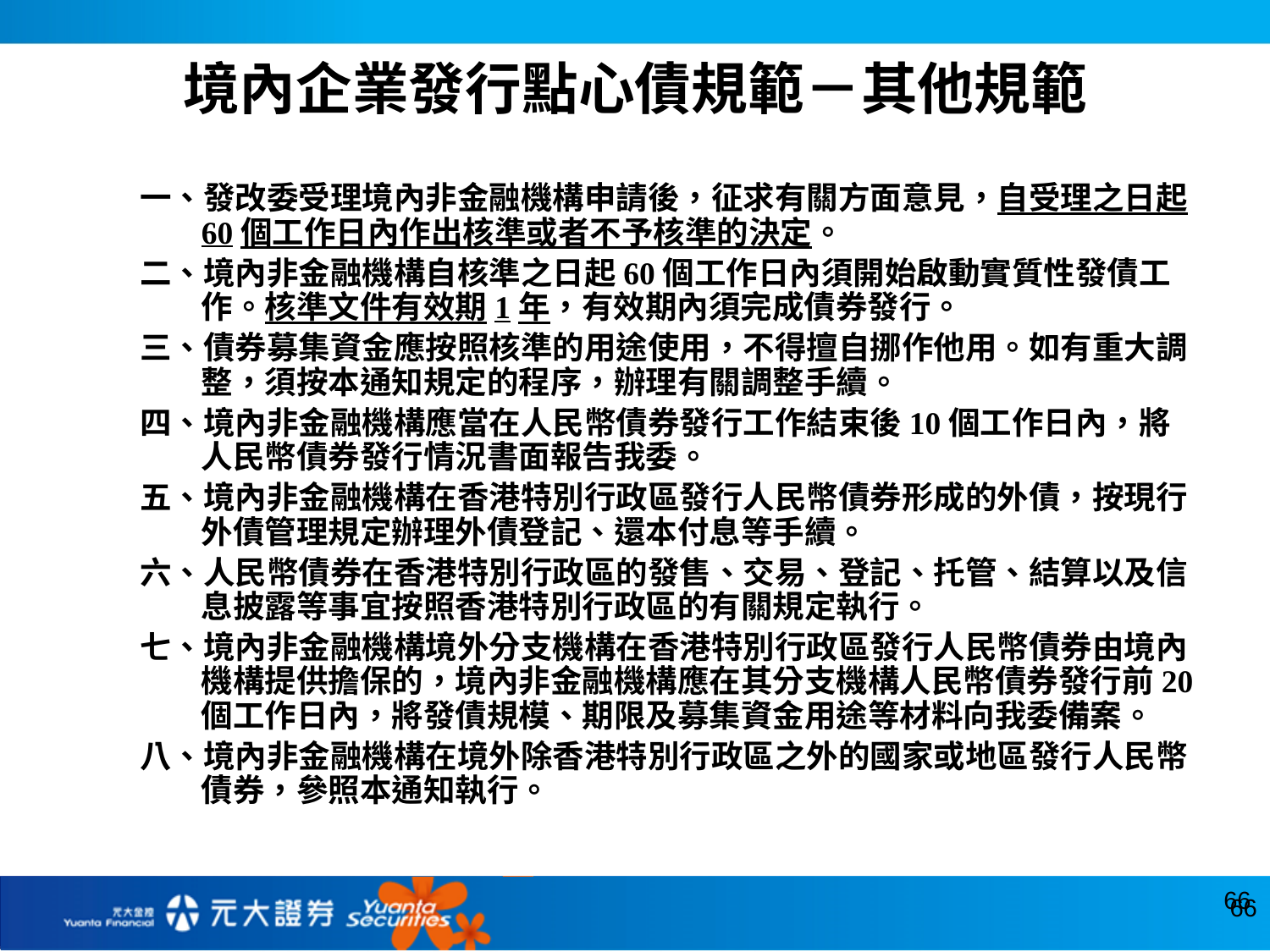

# 境內企業發行點心債規範－其他規範
　　一、發改委受理境內非金融機構申請後，征求有關方面意見，自受理之日起60個工作日內作出核準或者不予核準的決定。
　　二、境內非金融機構自核準之日起60個工作日內須開始啟動實質性發債工作。核準文件有效期1年，有效期內須完成債券發行。
　　三、債券募集資金應按照核準的用途使用，不得擅自挪作他用。如有重大調整，須按本通知規定的程序，辦理有關調整手續。
　　四、境內非金融機構應當在人民幣債券發行工作結束後10個工作日內，將人民幣債券發行情況書面報告我委。
　　五、境內非金融機構在香港特別行政區發行人民幣債券形成的外債，按現行外債管理規定辦理外債登記、還本付息等手續。
　　六、人民幣債券在香港特別行政區的發售、交易、登記、托管、結算以及信息披露等事宜按照香港特別行政區的有關規定執行。
　　七、境內非金融機構境外分支機構在香港特別行政區發行人民幣債券由境內機構提供擔保的，境內非金融機構應在其分支機構人民幣債券發行前20個工作日內，將發債規模、期限及募集資金用途等材料向我委備案。
　　八、境內非金融機構在境外除香港特別行政區之外的國家或地區發行人民幣債券，參照本通知執行。
66